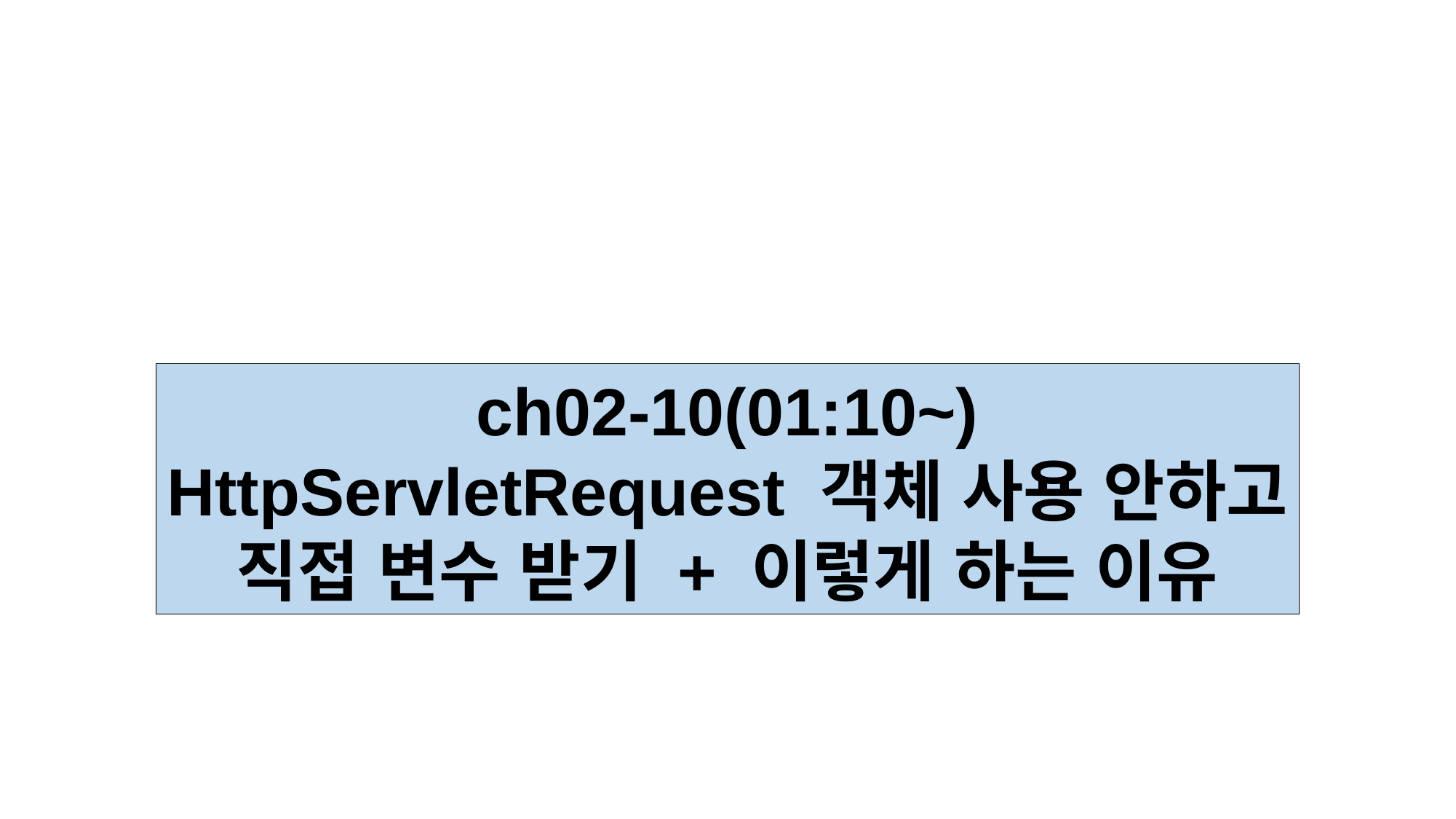

ch02-10(01:10~)
HttpServletRequest 객체 사용 안하고
직접 변수 받기 + 이렇게 하는 이유